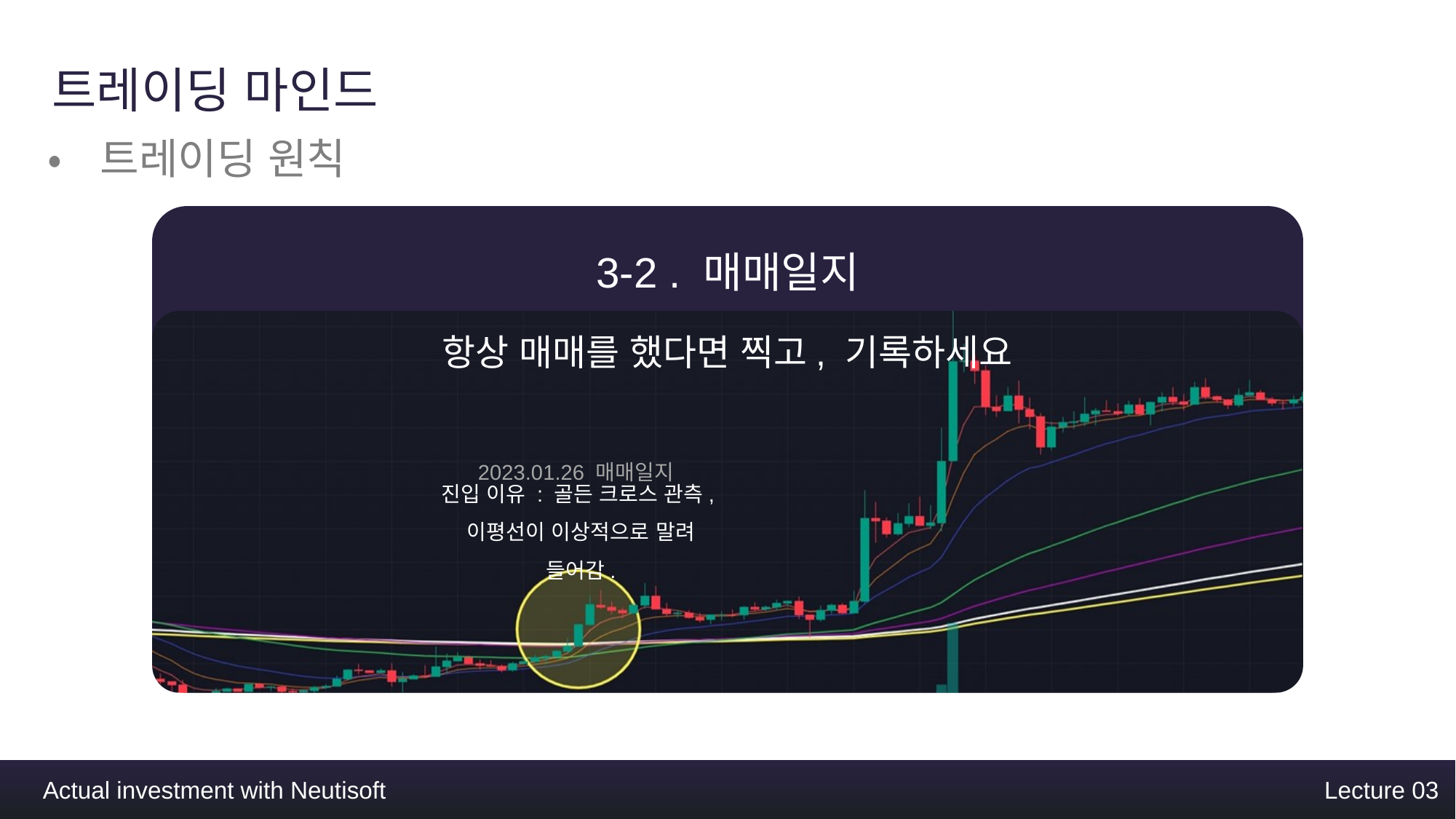

트레이딩 마인드
•트레이딩 원칙

3-2 . 매매일지
항상 매매를 했다면 찍고, 기록하세요

2023.01.26 매매일지
진입 이유 : 골든 크로스 관측,
이평선이 이상적으로 말려 들어감.

Actual investment with Neutisoft
Lecture 03